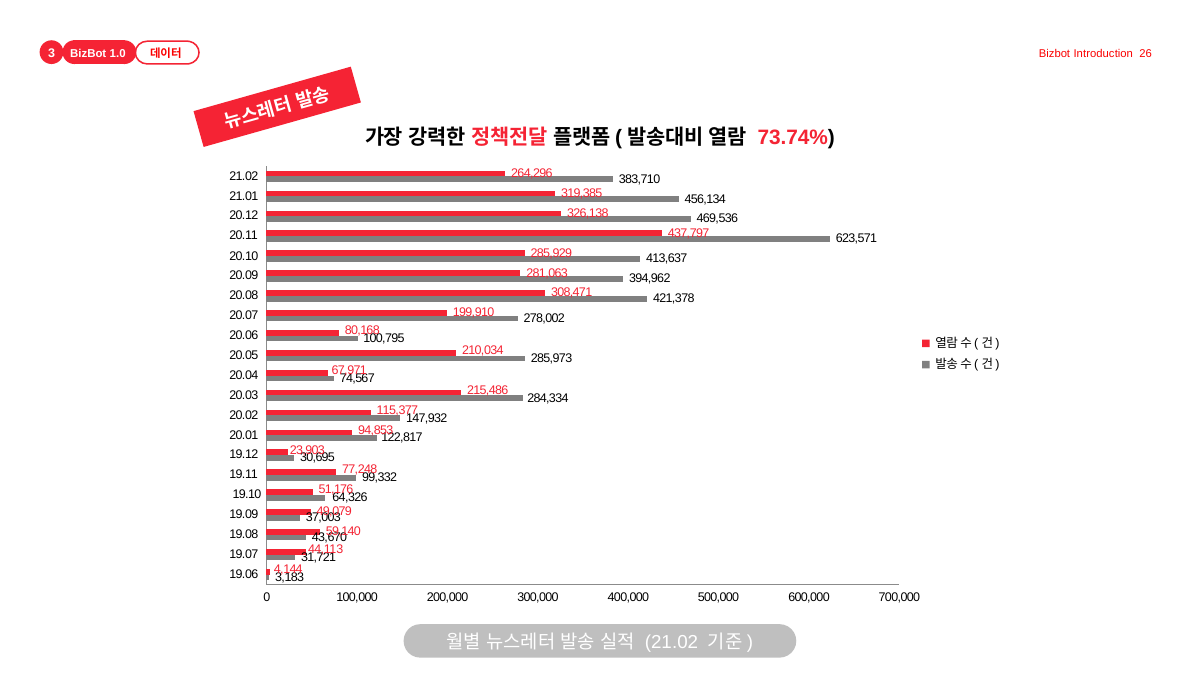

3
추진 배경 및 문제 인식
BizBot 1.0
데이터
Bizbot Introduction  26

뉴스레터 발송
가장 강력한 정책전달 플랫폼(발송대비 열람 73.74%)

### Chart

| Category | 발송 수(건) | 열람 수(건) |
|---|---|---|
| 19.06  | 3183.0 | 4144.0 |
| 19.07  | 31721.0 | 44113.0 |
| 19.08  | 43670.0 | 59140.0 |
| 19.09  | 37003.0 | 49079.0 |
| 19.10 | 64326.0 | 51176.0 |
| 19.11  | 99332.0 | 77248.0 |
| 19.12  | 30695.0 | 23903.0 |
| 20.01  | 122817.0 | 94853.0 |
| 20.02  | 147932.0 | 115377.0 |
| 20.03  | 284334.0 | 215486.0 |
| 20.04  | 74567.0 | 67971.0 |
| 20.05  | 285973.0 | 210034.0 |
| 20.06  | 100795.0 | 80168.0 |
| 20.07  | 278002.0 | 199910.0 |
| 20.08  | 421378.0 | 308471.0 |
| 20.09  | 394962.0 | 281063.0 |
| 20.10  | 413637.0 | 285929.0 |
| 20.11  | 623571.0 | 437797.0 |
| 20.12  | 469536.0 | 326138.0 |
| 21.01  | 456134.0 | 319385.0 |
| 21.02  | 383710.0 | 264296.0 |
월별 뉴스레터 발송 실적 (21.02 기준)